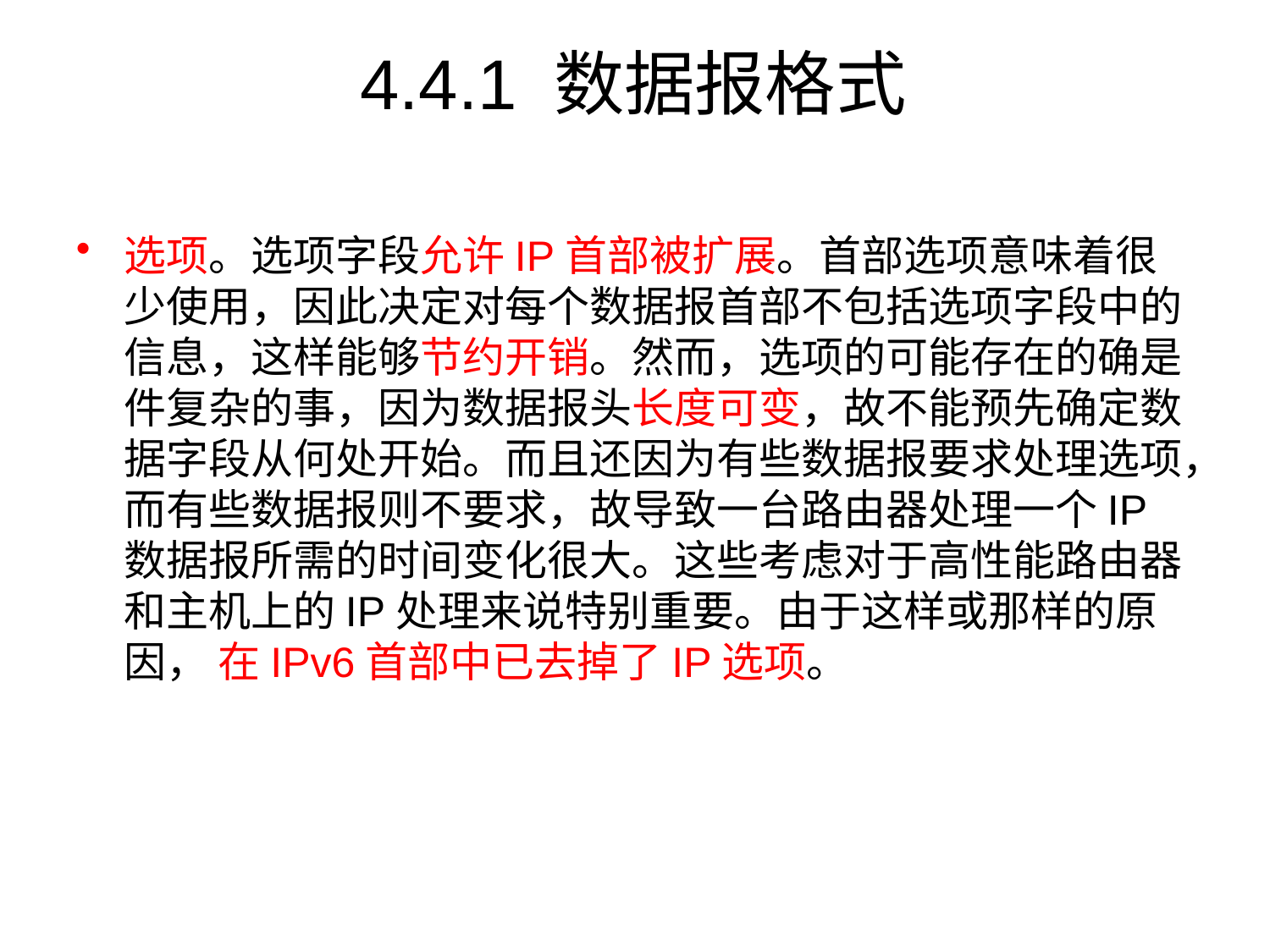

# 4.4.1 数据报格式
选项。选项字段允许IP首部被扩展。首部选项意味着很少使用，因此决定对每个数据报首部不包括选项字段中的信息，这样能够节约开销。然而，选项的可能存在的确是件复杂的事，因为数据报头长度可变，故不能预先确定数据字段从何处开始。而且还因为有些数据报要求处理选项，而有些数据报则不要求，故导致一台路由器处理一个IP数据报所需的时间变化很大。这些考虑对于高性能路由器和主机上的IP处理来说特别重要。由于这样或那样的原因， 在IPv6首部中已去掉了IP选项。